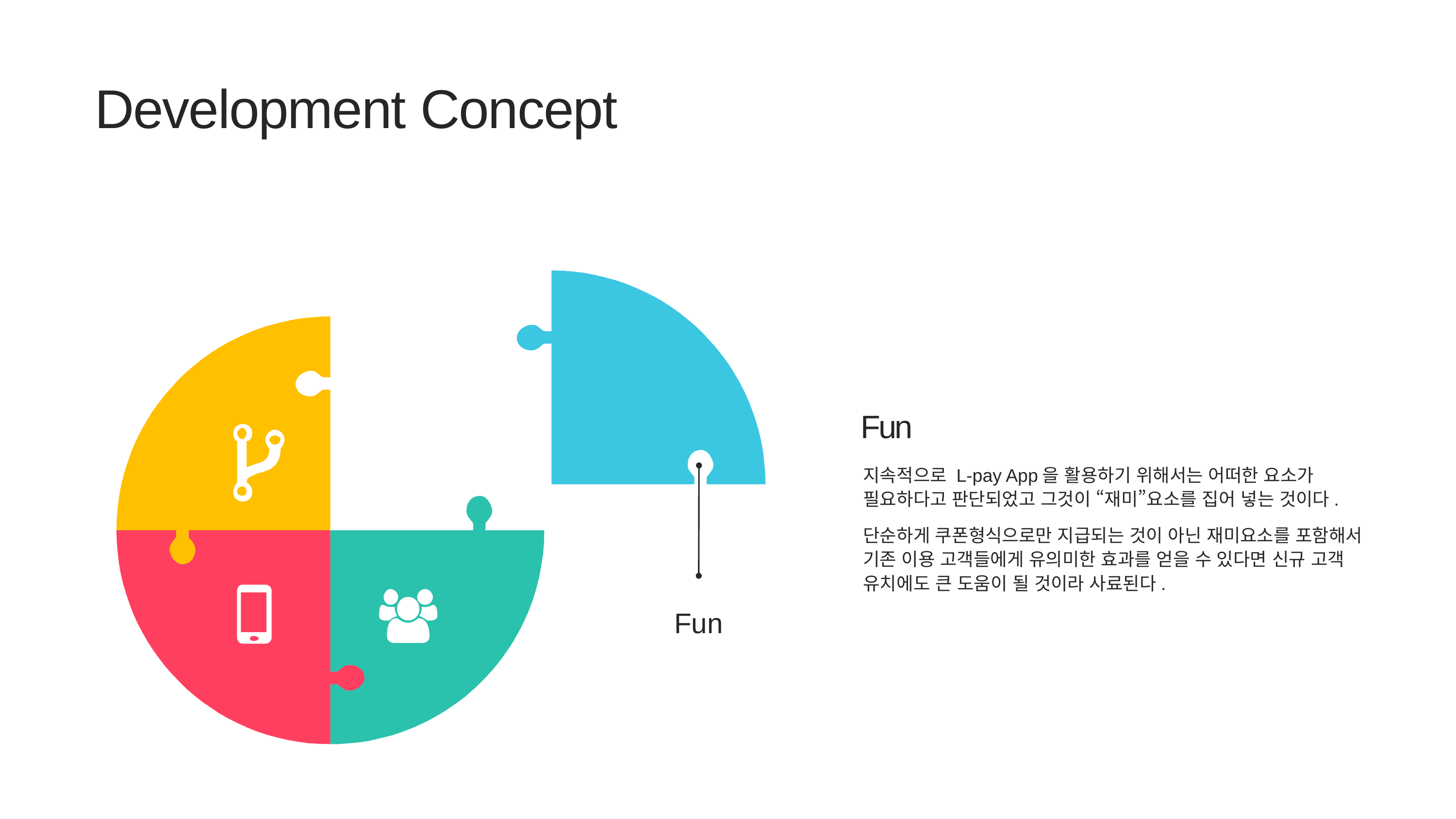

# Development Concept

Fun

지속적으로 L-pay App을 활용하기 위해서는 어떠한 요소가 필요하다고 판단되었고 그것이 “재미”요소를 집어 넣는 것이다.
단순하게 쿠폰형식으로만 지급되는 것이 아닌 재미요소를 포함해서 기존 이용 고객들에게 유의미한 효과를 얻을 수 있다면 신규 고객 유치에도 큰 도움이 될 것이라 사료된다.

Fun